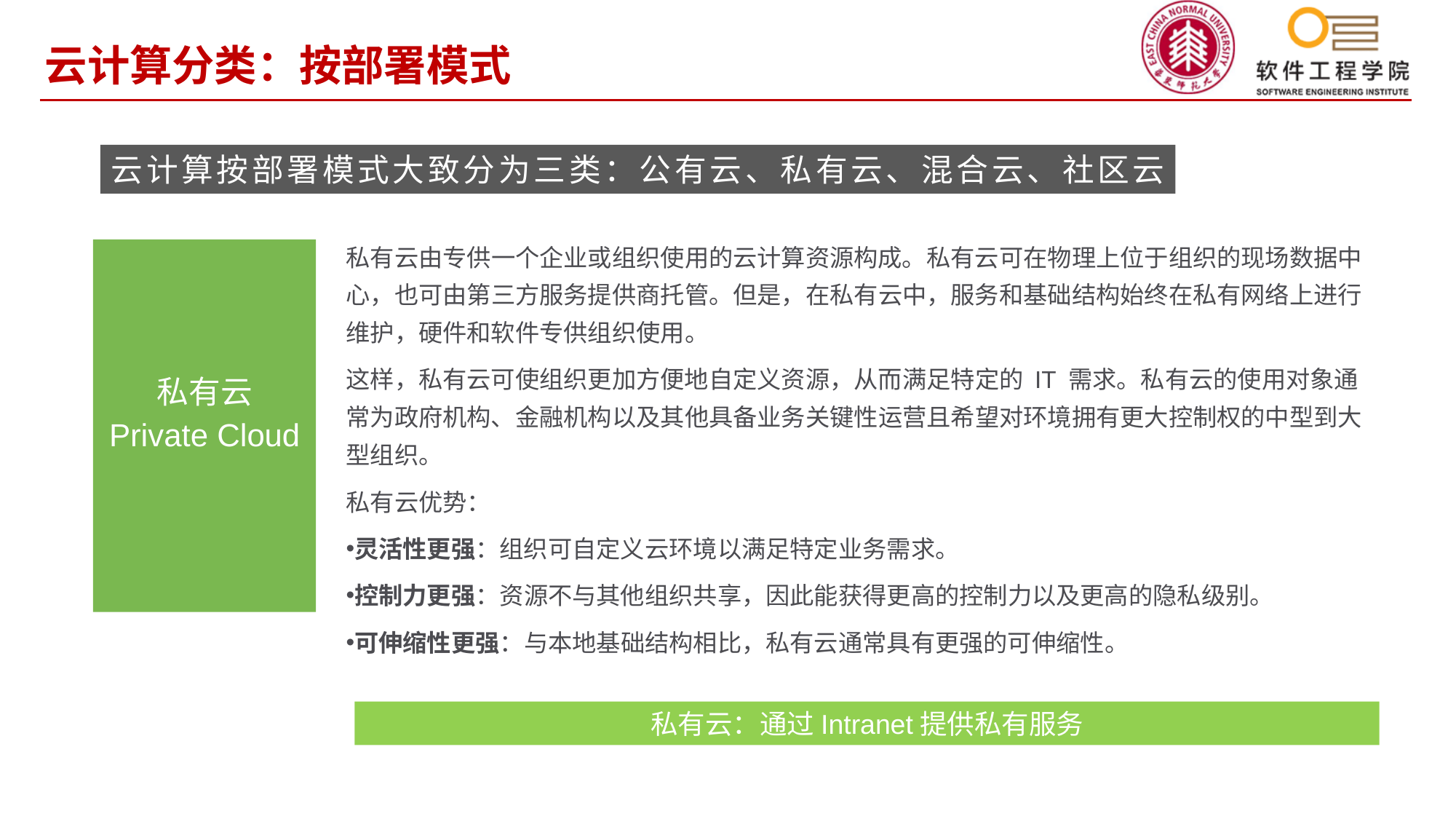

云计算分类：按部署模式
云计算按部署模式大致分为三类：公有云、私有云、混合云、社区云
私有云由专供一个企业或组织使用的云计算资源构成。私有云可在物理上位于组织的现场数据中心，也可由第三方服务提供商托管。但是，在私有云中，服务和基础结构始终在私有网络上进行维护，硬件和软件专供组织使用。
这样，私有云可使组织更加方便地自定义资源，从而满足特定的 IT 需求。私有云的使用对象通常为政府机构、金融机构以及其他具备业务关键性运营且希望对环境拥有更大控制权的中型到大型组织。
私有云优势：
灵活性更强：组织可自定义云环境以满足特定业务需求。
控制力更强：资源不与其他组织共享，因此能获得更高的控制力以及更高的隐私级别。
可伸缩性更强：与本地基础结构相比，私有云通常具有更强的可伸缩性。

私有云
Private Cloud
私有云：通过Intranet提供私有服务